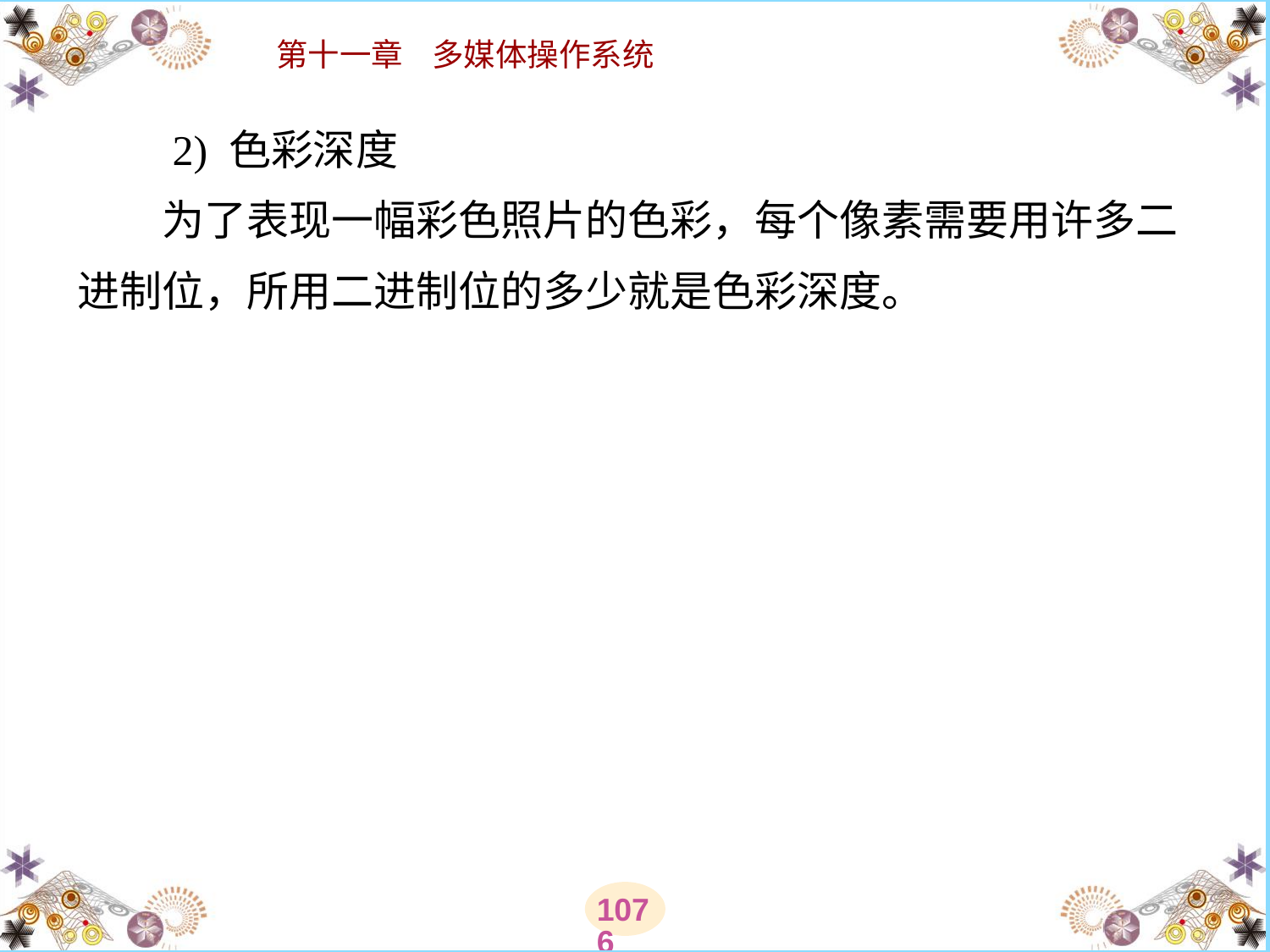

# 2) 色彩深度 　　为了表现一幅彩色照片的色彩，每个像素需要用许多二进制位，所用二进制位的多少就是色彩深度。